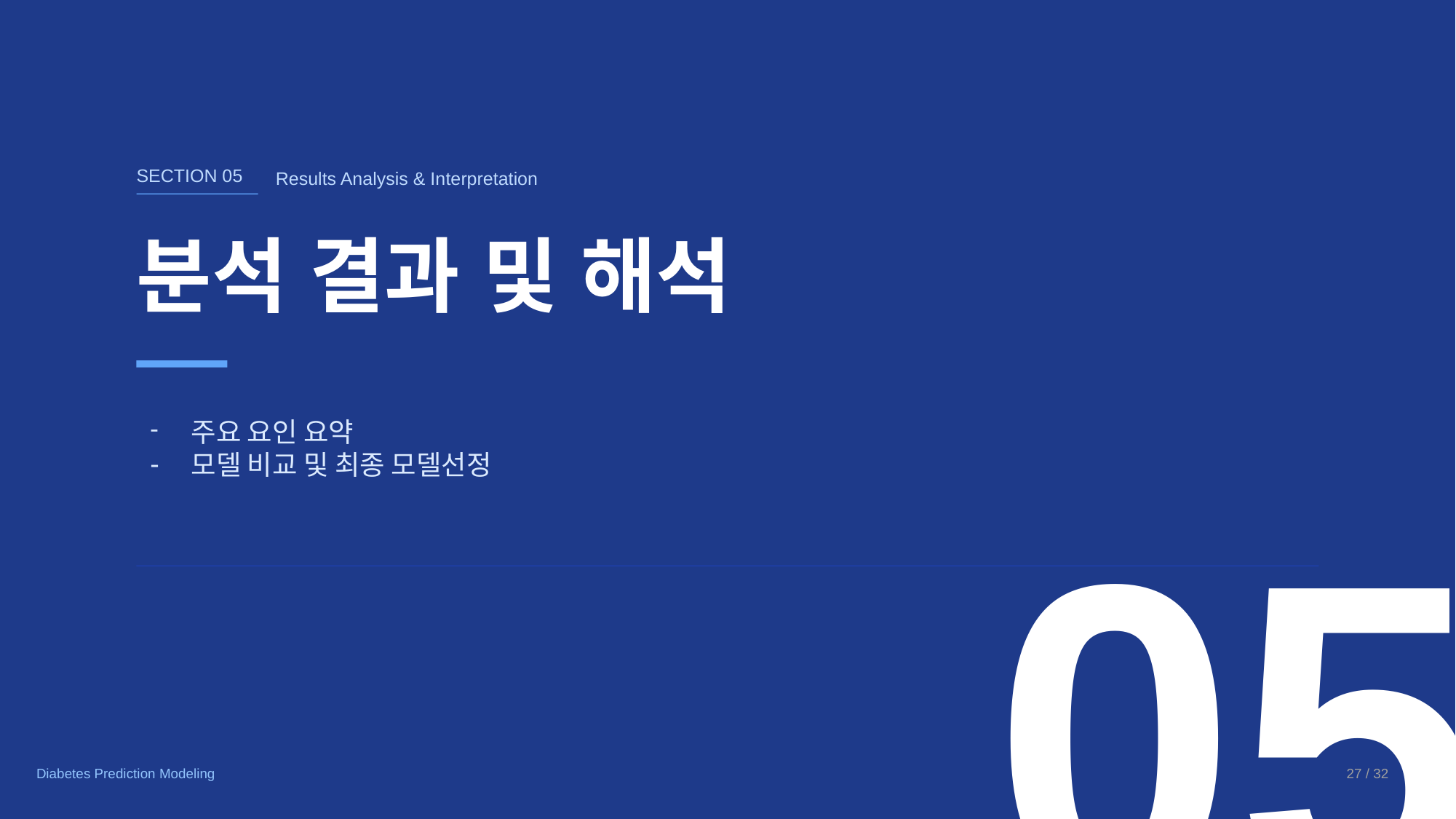

SECTION 05
Results Analysis & Interpretation

분석 결과 및 해석

05
주요 요인 요약
모델 비교 및 최종 모델선정

27 / 32
Diabetes Prediction Modeling